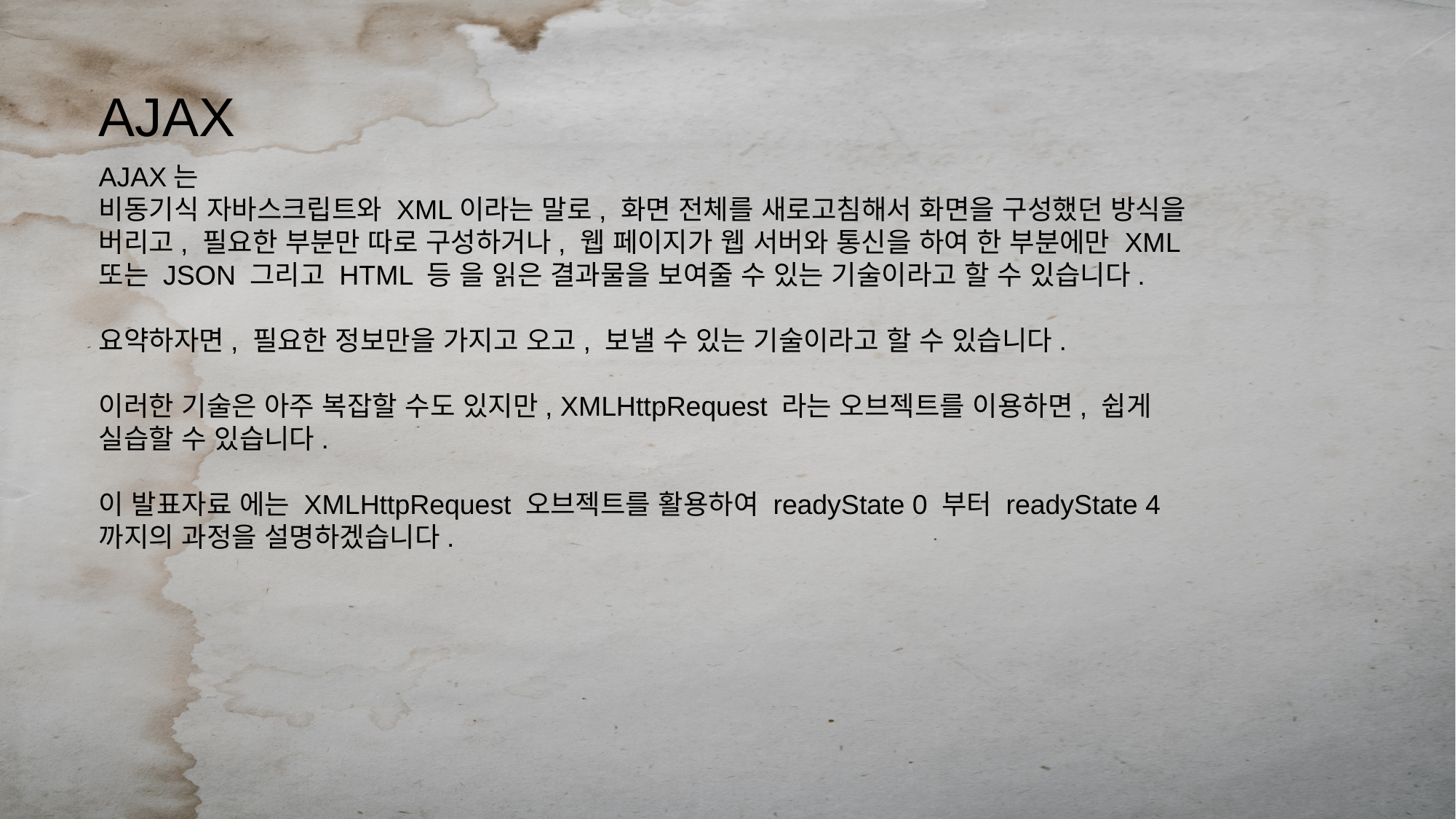

AJAX
AJAX는
비동기식 자바스크립트와 XML이라는 말로, 화면 전체를 새로고침해서 화면을 구성했던 방식을 버리고, 필요한 부분만 따로 구성하거나, 웹 페이지가 웹 서버와 통신을 하여 한 부분에만 XML 또는 JSON 그리고 HTML 등 을 읽은 결과물을 보여줄 수 있는 기술이라고 할 수 있습니다.

요약하자면, 필요한 정보만을 가지고 오고, 보낼 수 있는 기술이라고 할 수 있습니다.

이러한 기술은 아주 복잡할 수도 있지만, XMLHttpRequest 라는 오브젝트를 이용하면, 쉽게 실습할 수 있습니다.

이 발표자료 에는 XMLHttpRequest 오브젝트를 활용하여 readyState 0 부터 readyState 4 까지의 과정을 설명하겠습니다.